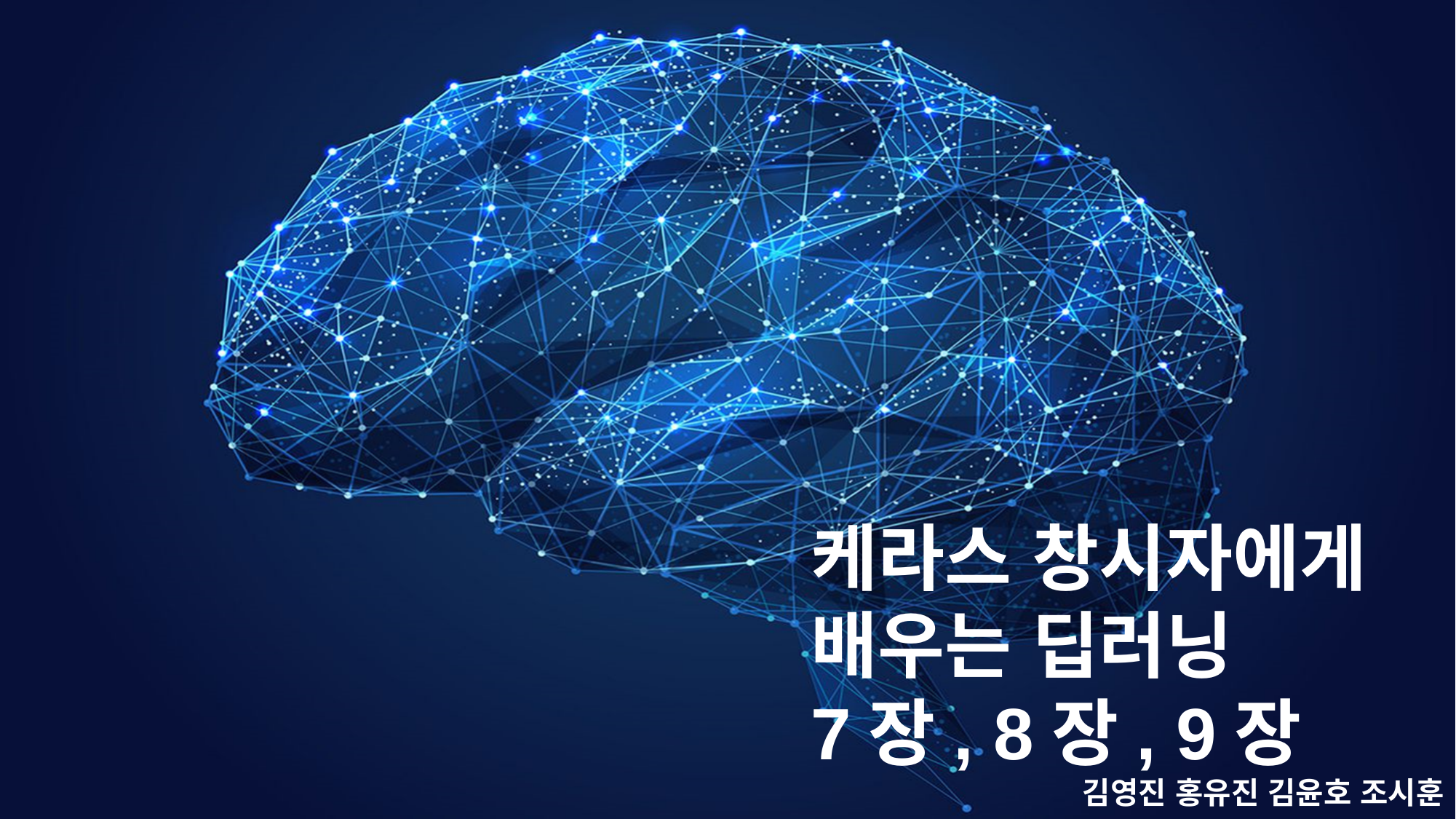

케라스 창시자에게
배우는 딥러닝
7장, 8장, 9장
김영진 홍유진 김윤호 조시훈